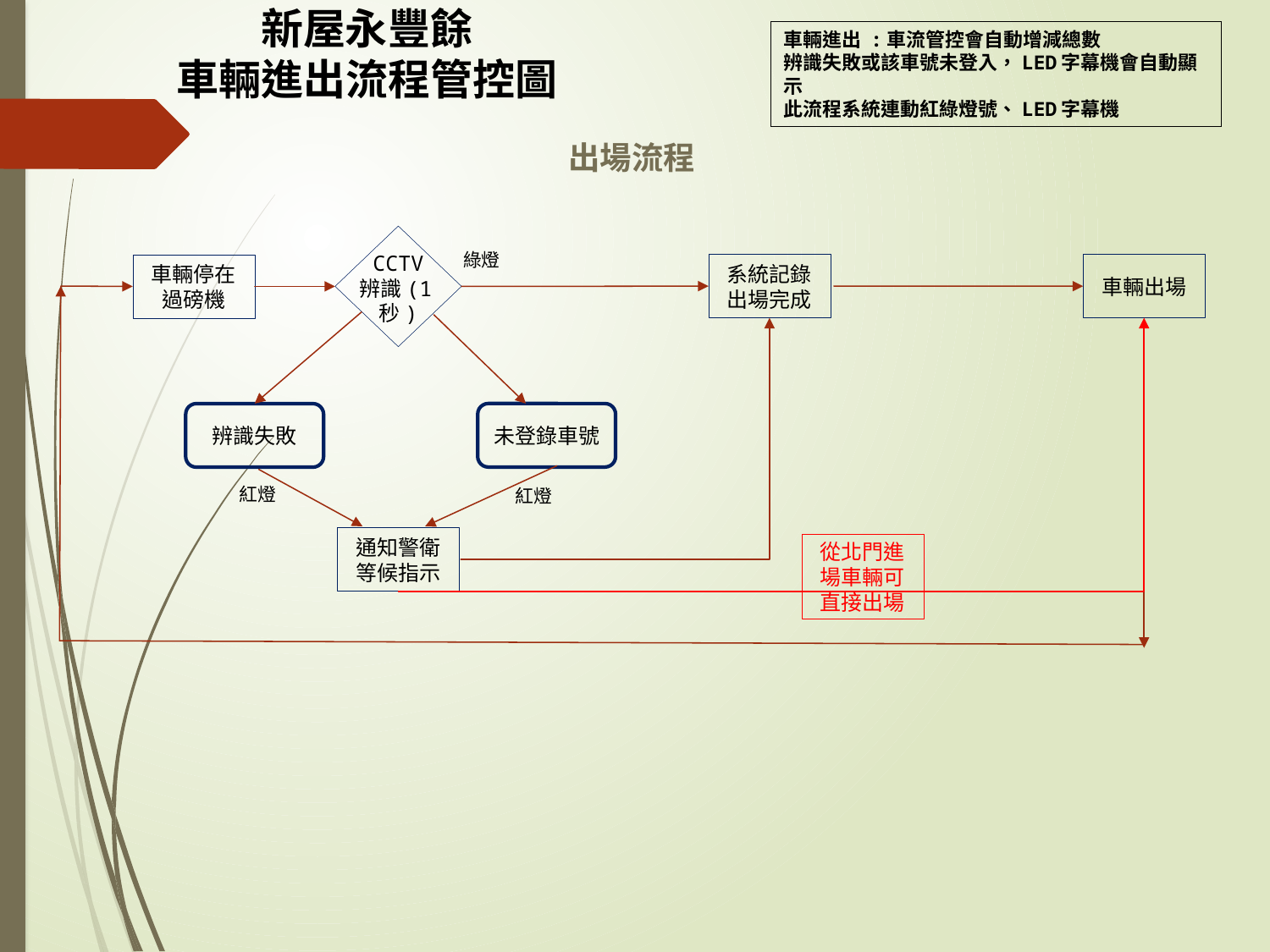

新屋永豐餘
車輛進出流程管控圖
車輛進出 :車流管控會自動增減總數
辨識失敗或該車號未登入，LED字幕機會自動顯示
此流程系統連動紅綠燈號、LED字幕機
出場流程

綠燈
CCTV
辨識(1秒)
系統記錄出場完成
車輛出場
車輛停在過磅機
未登錄車號
辨識失敗
紅燈
紅燈
通知警衛等候指示
從北門進場車輛可直接出場